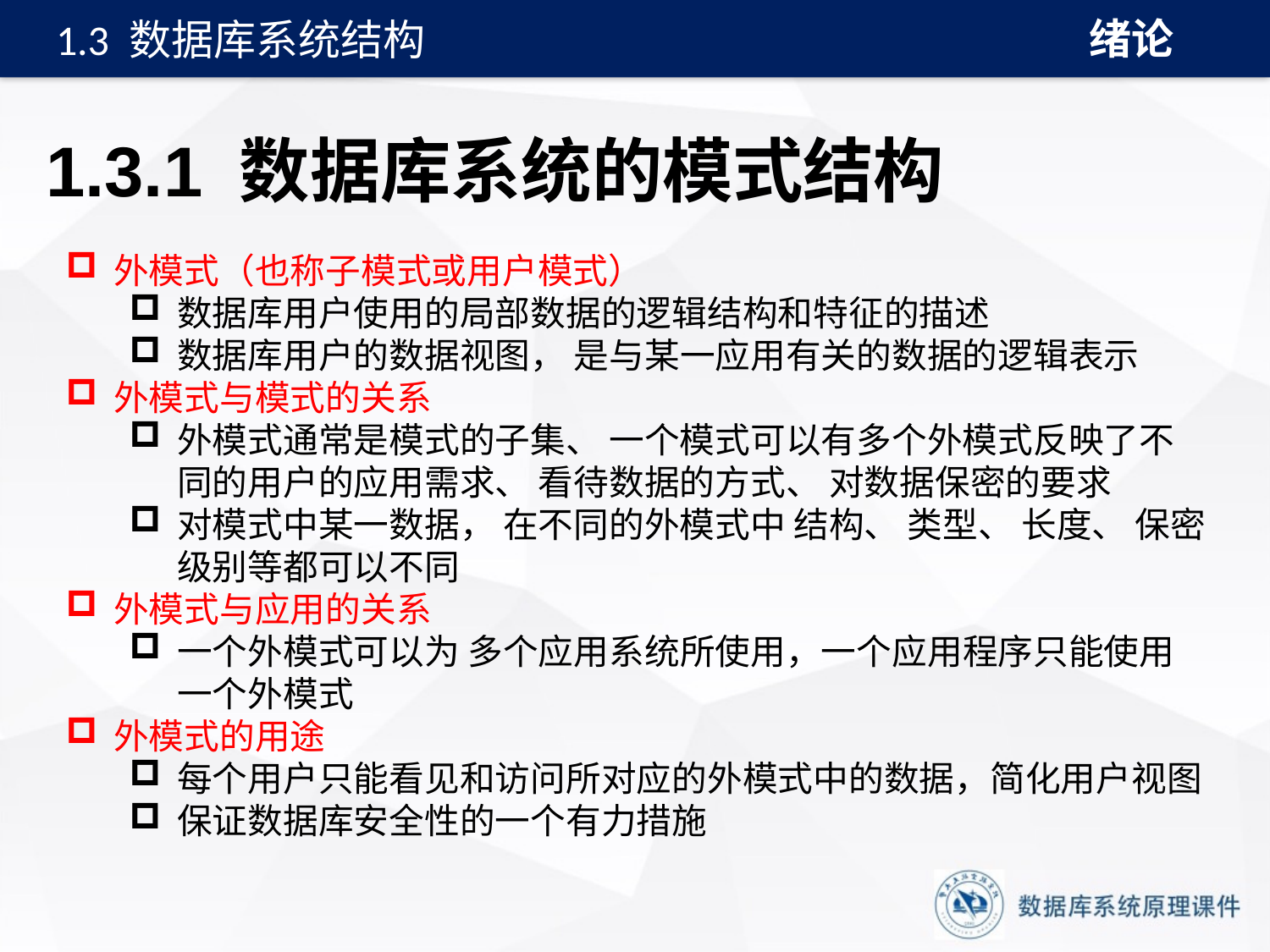

绪论
1.3 数据库系统结构
# 1.3.1 数据库系统的模式结构
外模式（也称子模式或用户模式）
数据库用户使用的局部数据的逻辑结构和特征的描述
数据库用户的数据视图， 是与某一应用有关的数据的逻辑表示
外模式与模式的关系
外模式通常是模式的子集、 一个模式可以有多个外模式反映了不同的用户的应用需求、 看待数据的方式、 对数据保密的要求
对模式中某一数据， 在不同的外模式中 结构、 类型、 长度、 保密级别等都可以不同
外模式与应用的关系
一个外模式可以为 多个应用系统所使用，一个应用程序只能使用一个外模式
外模式的用途
每个用户只能看见和访问所对应的外模式中的数据，简化用户视图
保证数据库安全性的一个有力措施